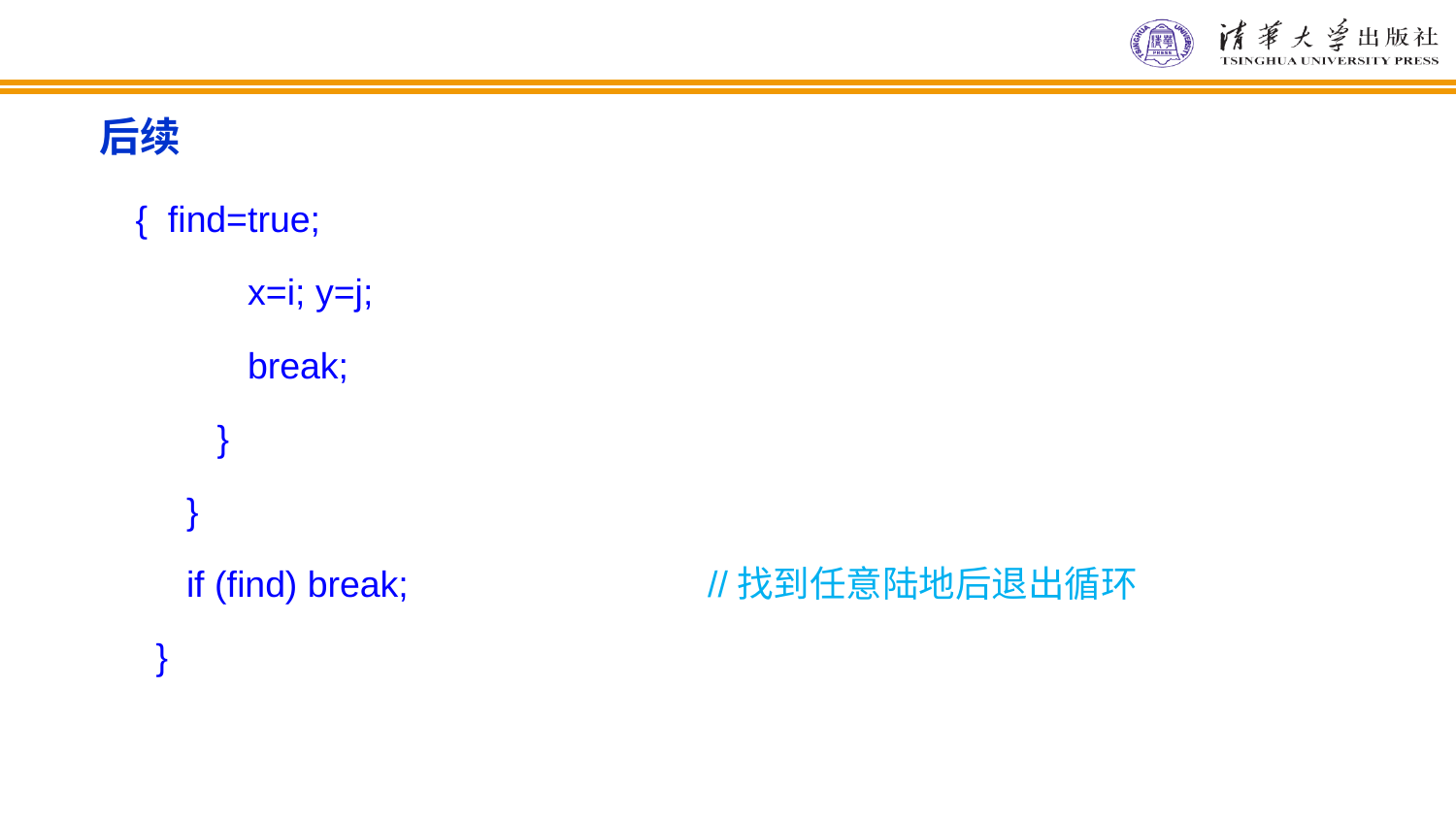

后续
 {  find=true;
            x=i; y=j;
            break;
         }
      }
      if (find) break;			//找到任意陆地后退出循环
   }